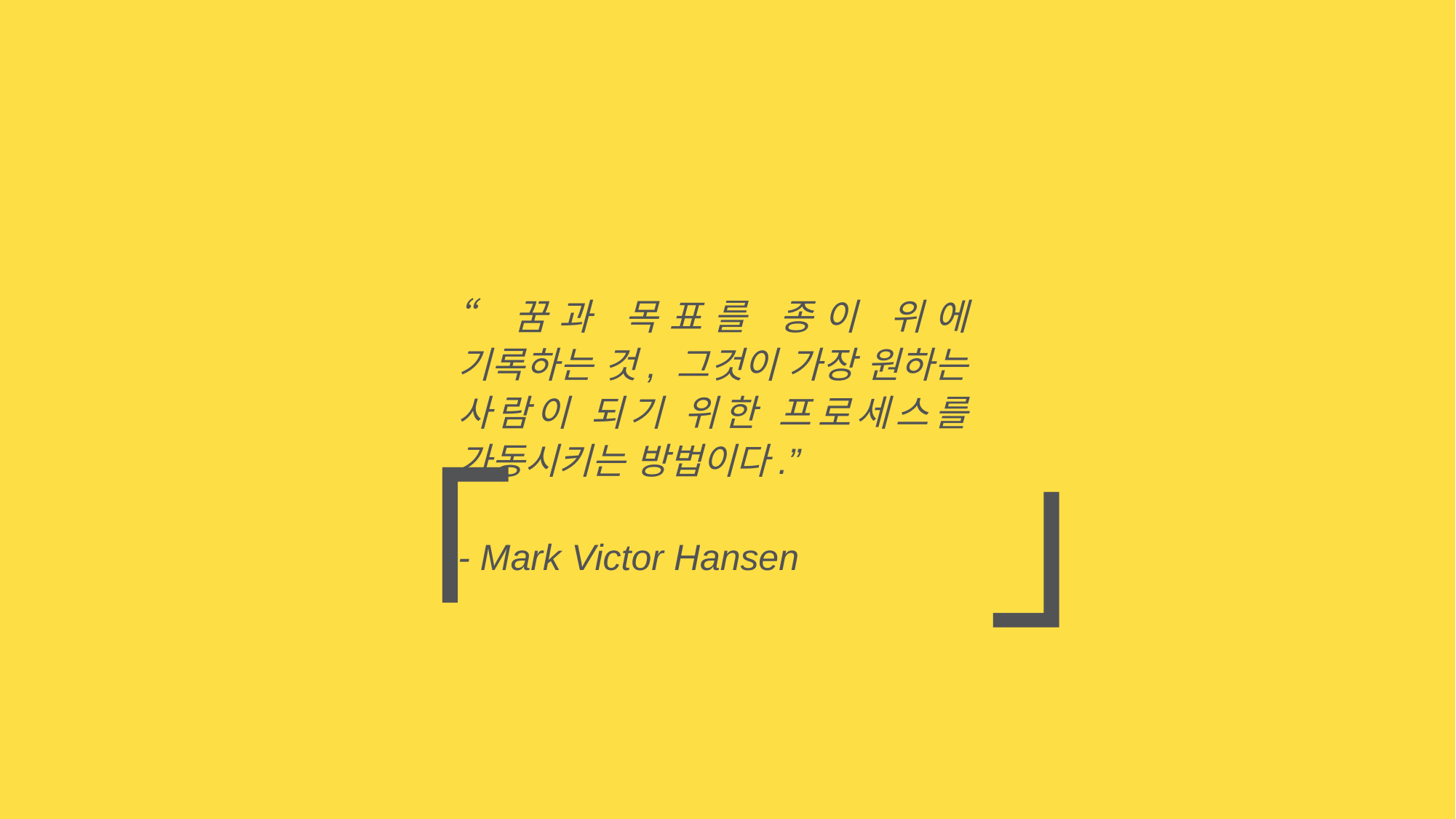

「
」
“꿈과 목표를 종이 위에 기록하는 것, 그것이 가장 원하는 사람이 되기 위한 프로세스를 가동시키는 방법이다.”

- Mark Victor Hansen